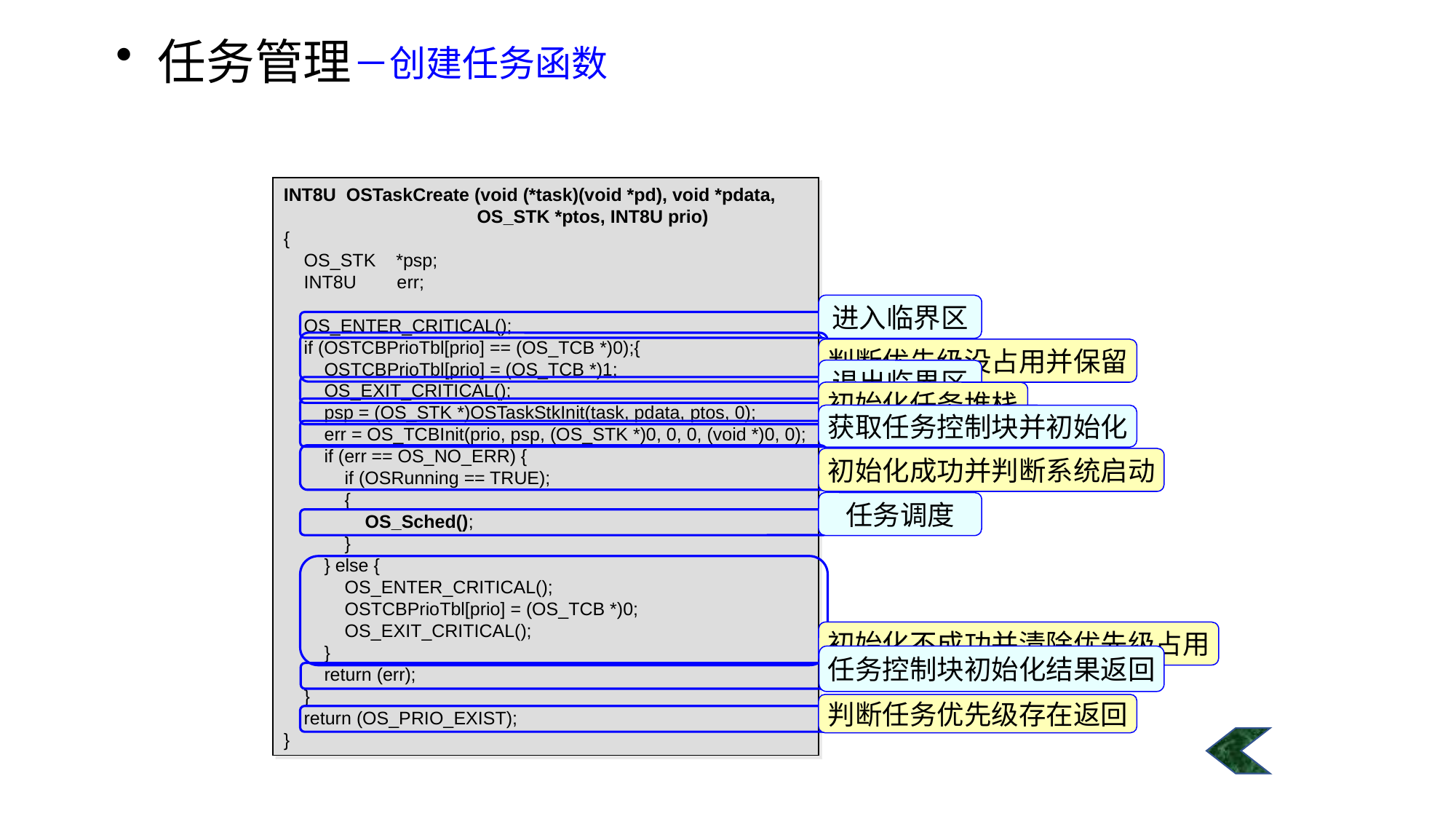

任务管理
－创建任务函数

INT8U  OSTaskCreate (void (*task)(void *pd), void *pdata,
                                      OS_STK *ptos, INT8U prio)
{
    OS_STK    *psp;
    INT8U        err;

    OS_ENTER_CRITICAL();
    if (OSTCBPrioTbl[prio] == (OS_TCB *)0);{
        OSTCBPrioTbl[prio] = (OS_TCB *)1;
        OS_EXIT_CRITICAL();
        psp = (OS_STK *)OSTaskStkInit(task, pdata, ptos, 0);
        err = OS_TCBInit(prio, psp, (OS_STK *)0, 0, 0, (void *)0, 0);
        if (err == OS_NO_ERR) {
            if (OSRunning == TRUE);
            {
                OS_Sched();
            }
        } else {
            OS_ENTER_CRITICAL();
            OSTCBPrioTbl[prio] = (OS_TCB *)0;
            OS_EXIT_CRITICAL();
        }
        return (err);
    }
    return (OS_PRIO_EXIST);
}
进入临界区

判断优先级没占用并保留
退出临界区

初始化任务堆栈

获取任务控制块并初始化

初始化成功并判断系统启动
任务调度

初始化不成功并清除优先级占用
任务控制块初始化结果返回

判断任务优先级存在返回